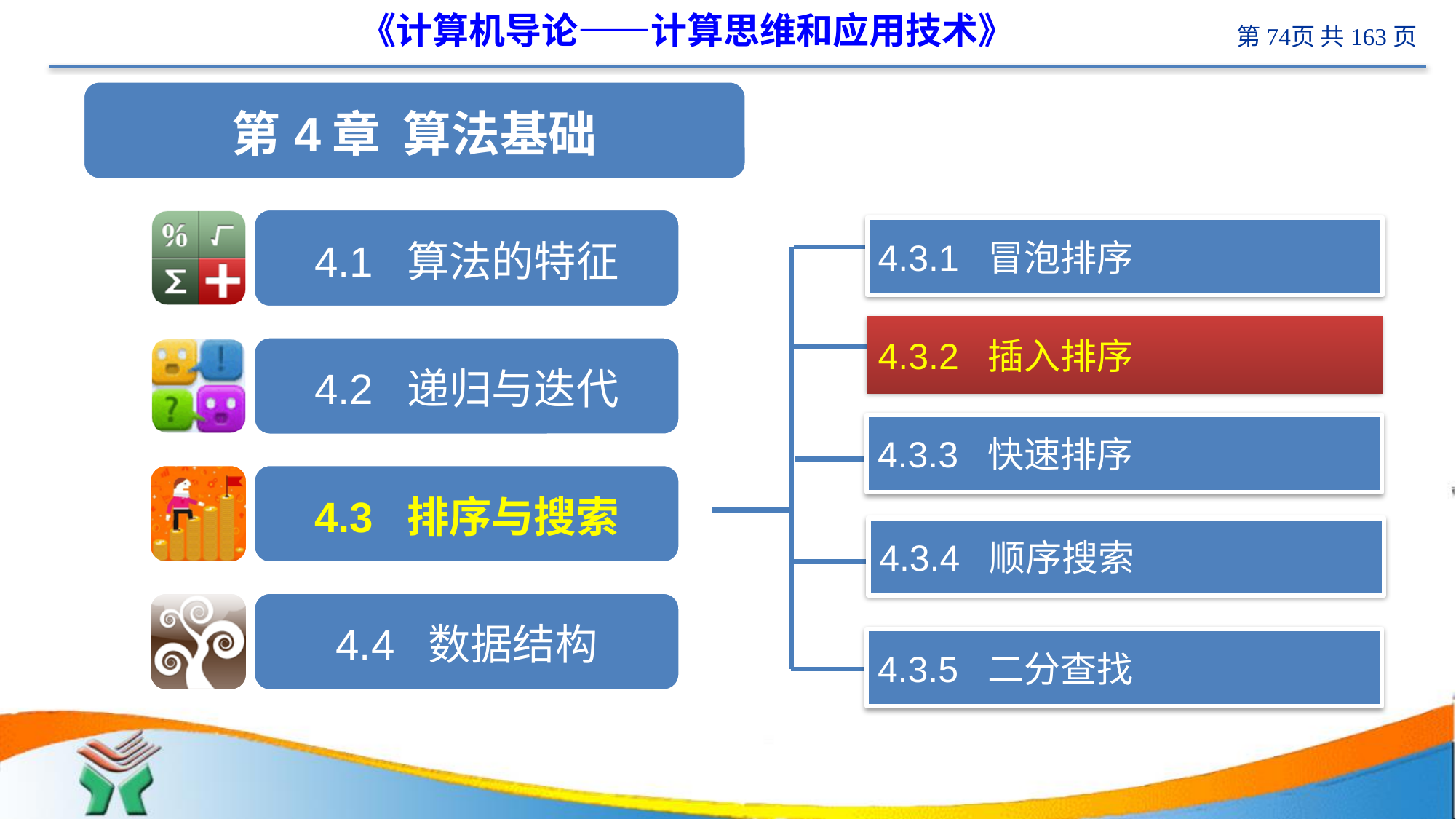

# 《计算机导论——计算思维和应用技术》
               计算机
第4章  算法基础
4.1  算法的特征
4.2  递归与迭代
4.3  排序与搜索
4.4  数据结构
4.3.1  冒泡排序
4.3.2  插入排序
4.3.3  快速排序
4.3.4  顺序搜索
4.3.5  二分查找